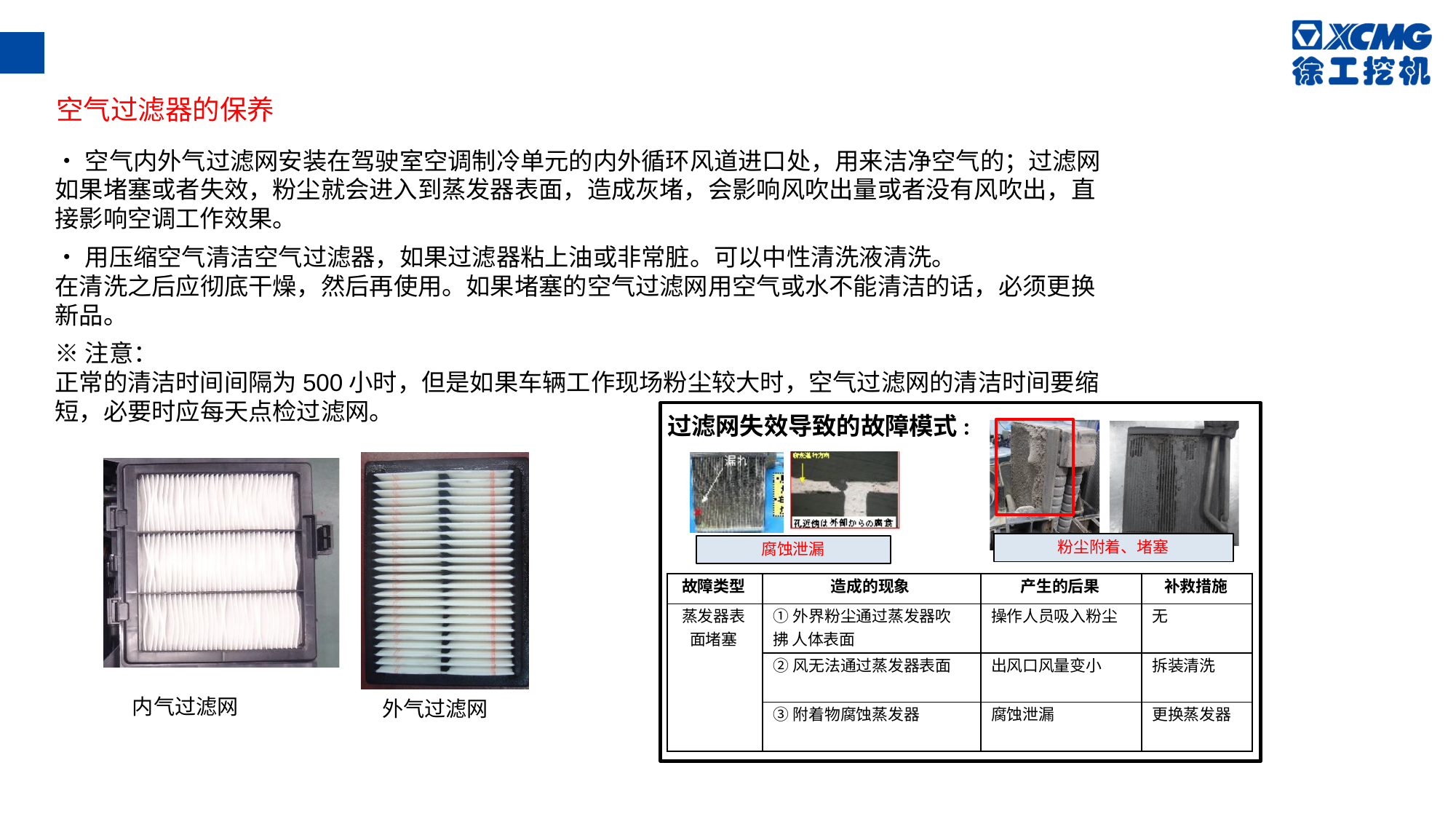

空气过滤器的保养
•空气内外气过滤网安装在驾驶室空调制冷单元的内外循环风道进口处，用来洁净空气的；过滤网如果堵塞或者失效，粉尘就会进入到蒸发器表面，造成灰堵，会影响风吹出量或者没有风吹出，直接影响空调工作效果。
•用压缩空气清洁空气过滤器，如果过滤器粘上油或非常脏。可以中性清洗液清洗。
在清洗之后应彻底干燥，然后再使用。如果堵塞的空气过滤网用空气或水不能清洁的话，必须更换新品。
※注意：
正常的清洁时间间隔为500小时，但是如果车辆工作现场粉尘较大时，空气过滤网的清洁时间要缩短，必要时应每天点检过滤网。

过滤网失效导致的故障模式:

粉尘附着、堵塞
腐蚀泄漏
| 故障类型 | 造成的现象 | 产生的后果 | 补救措施 |
| --- | --- | --- | --- |
| 蒸发器表 面堵塞 | ①外界粉尘通过蒸发器吹拂 人体表面 | 操作人员吸入粉尘 | 无 |
|  | ②风无法通过蒸发器表面 | 出风口风量变小 | 拆装清洗 |
|  | ③附着物腐蚀蒸发器 | 腐蚀泄漏 | 更换蒸发器 |

内气过滤网
外气过滤网